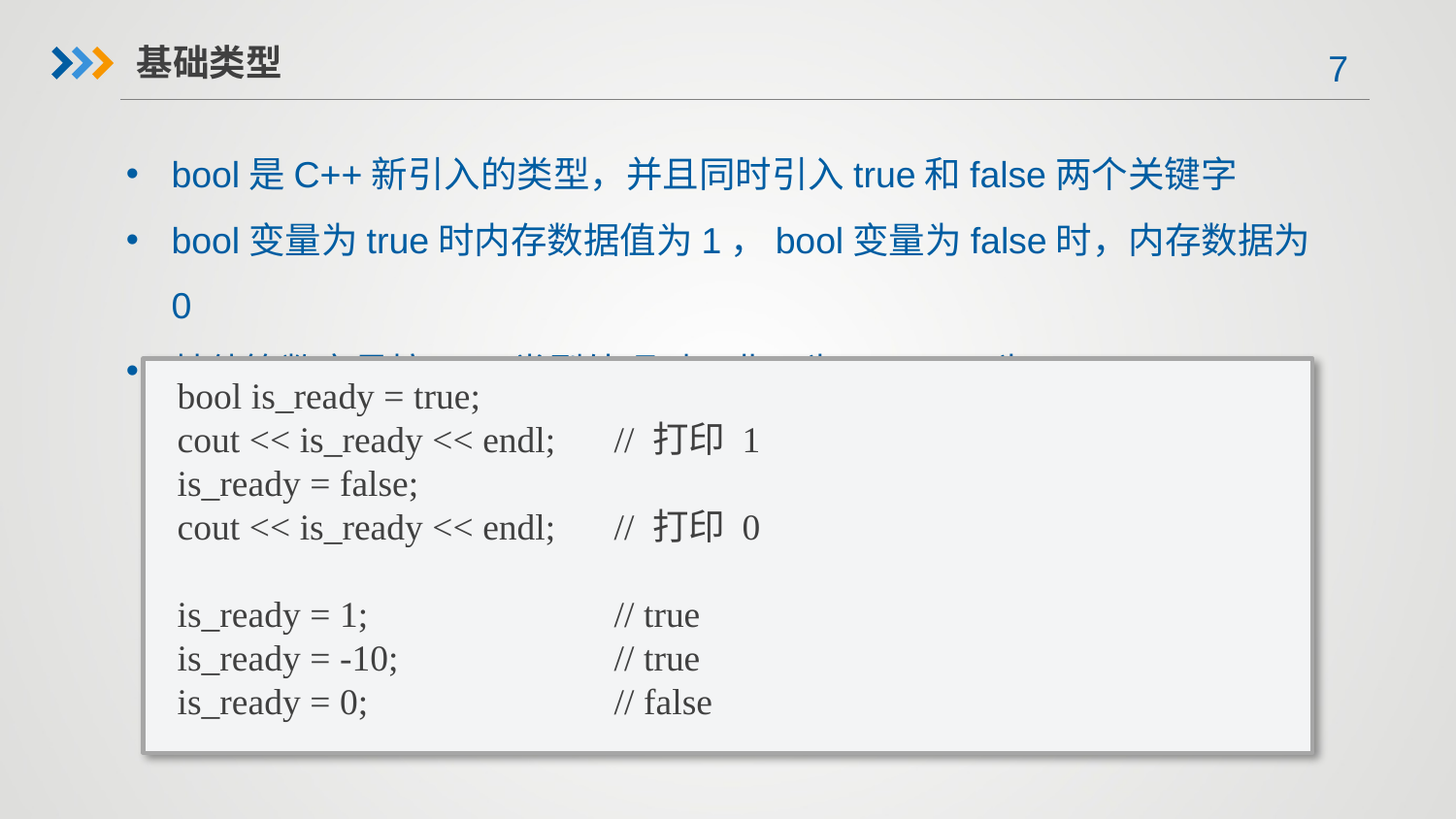

基础类型
bool是C++新引入的类型，并且同时引入true和false两个关键字
bool变量为true时内存数据值为1，bool变量为false时，内存数据为0
其他算数变量按bool类型处理时，非0为true，0为false

bool is_ready = true;
cout << is_ready << endl;	// 打印 1
is_ready = false;
cout << is_ready << endl;	// 打印 0

is_ready = 1;		// true
is_ready = -10;		// true
is_ready = 0;		// false